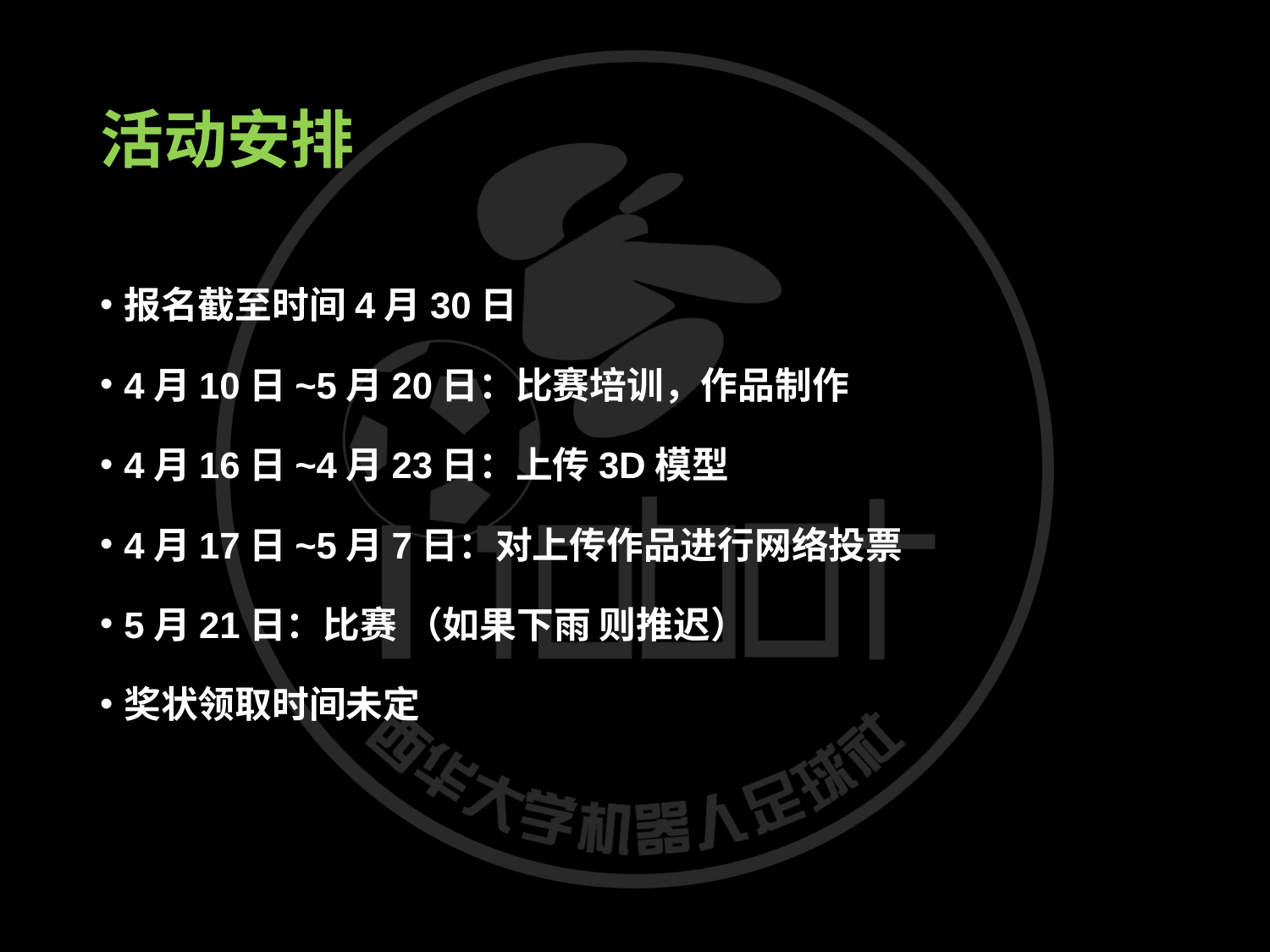

# 活动安排
报名截至时间4月30日
4月10日~5月20日：比赛培训，作品制作
4月16日~4月23日：上传3D模型
4月17日~5月7日：对上传作品进行网络投票
5月21日：比赛 （如果下雨 则推迟）
奖状领取时间未定